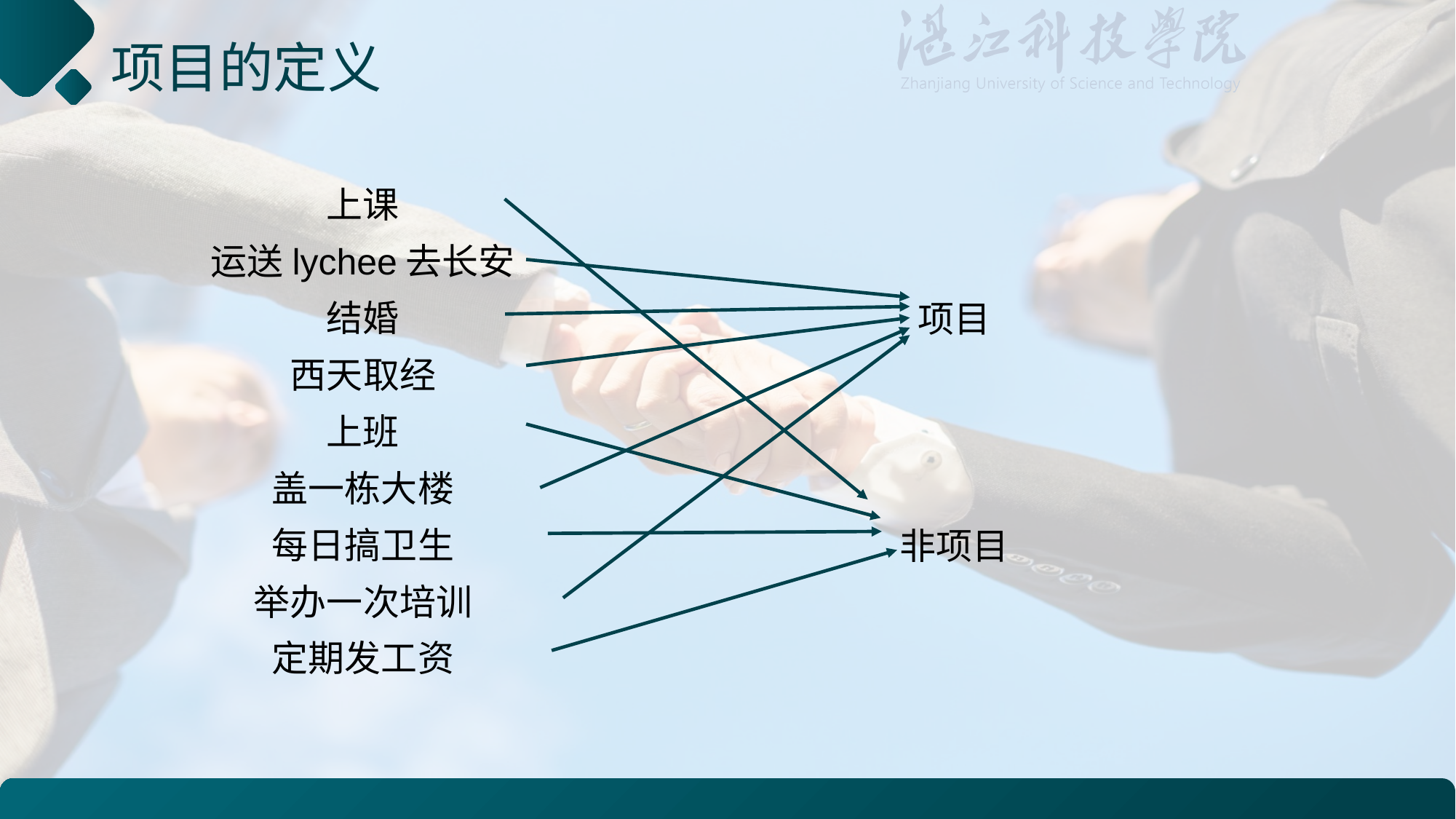

# 项目的定义
上课
运送lychee去长安
结婚
西天取经
上班
盖一栋大楼
每日搞卫生
举办一次培训
定期发工资
项目

非项目